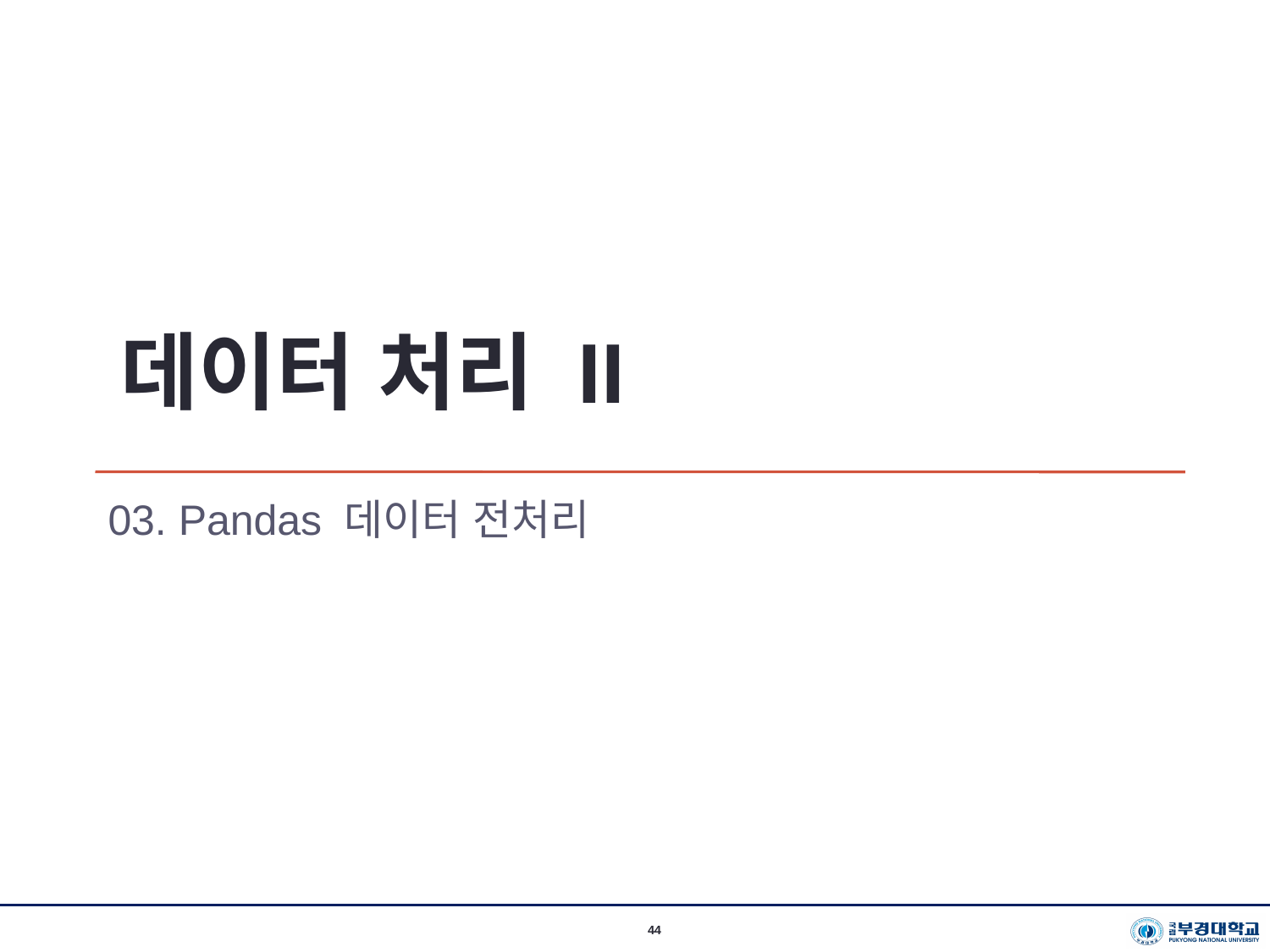

데이터 처리 II
03. Pandas 데이터 전처리